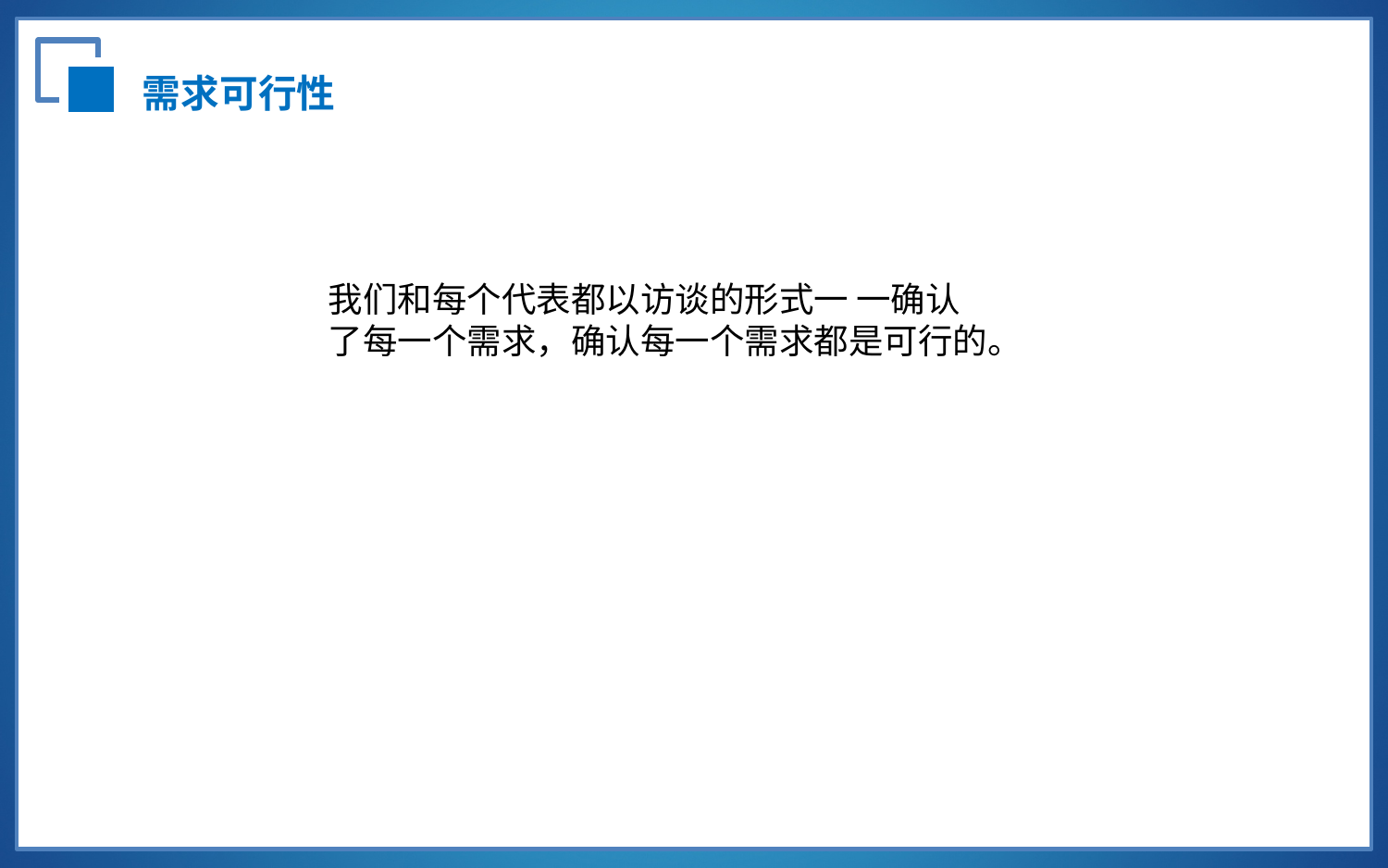

需求可行性
我们和每个代表都以访谈的形式一 一确认了每一个需求，确认每一个需求都是可行的。